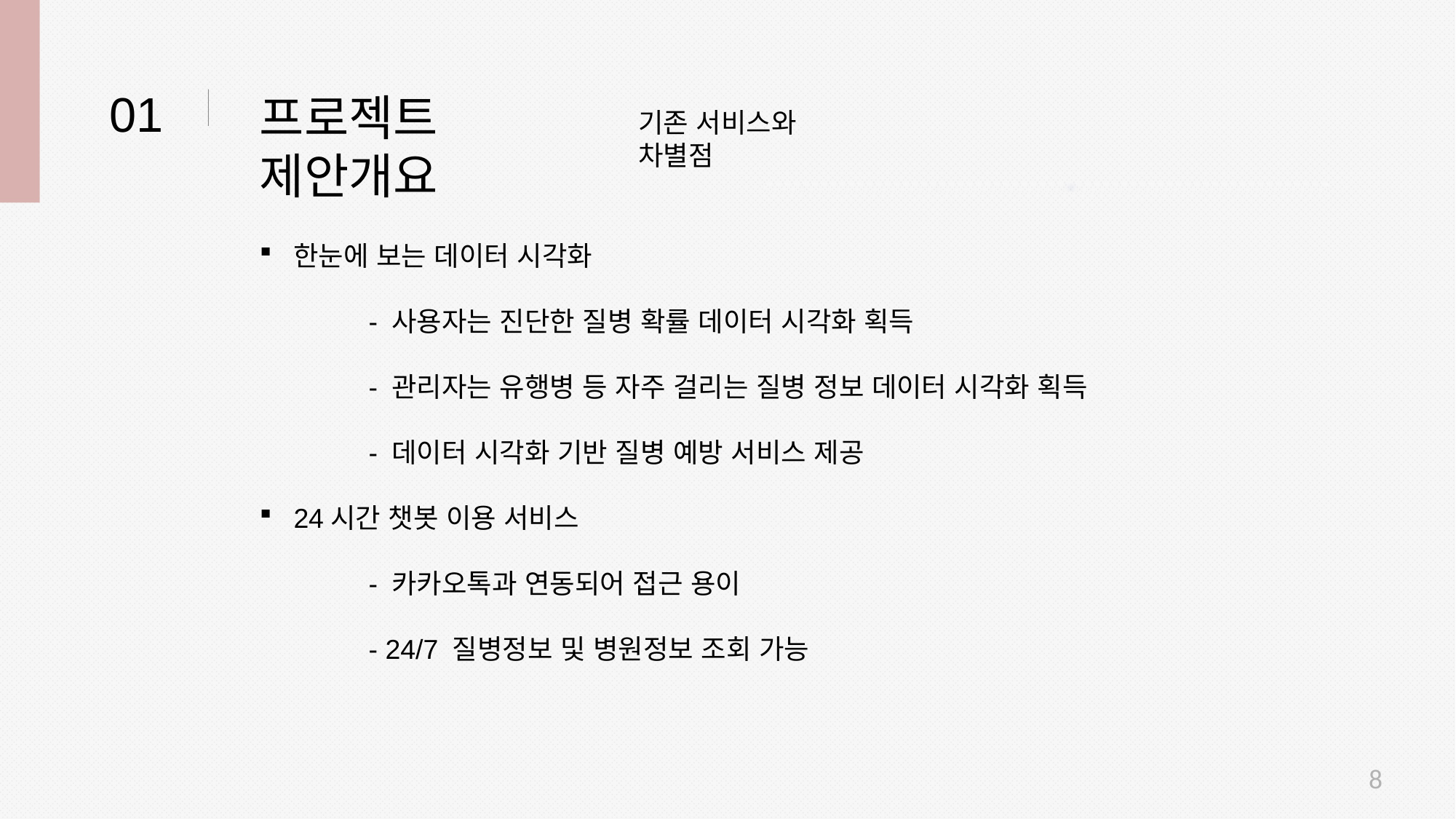

01
프로젝트 제안개요
기존 서비스와 차별점
한눈에 보는 데이터 시각화
	- 사용자는 진단한 질병 확률 데이터 시각화 획득
	- 관리자는 유행병 등 자주 걸리는 질병 정보 데이터 시각화 획득
	- 데이터 시각화 기반 질병 예방 서비스 제공
24시간 챗봇 이용 서비스
	- 카카오톡과 연동되어 접근 용이
	- 24/7 질병정보 및 병원정보 조회 가능
8